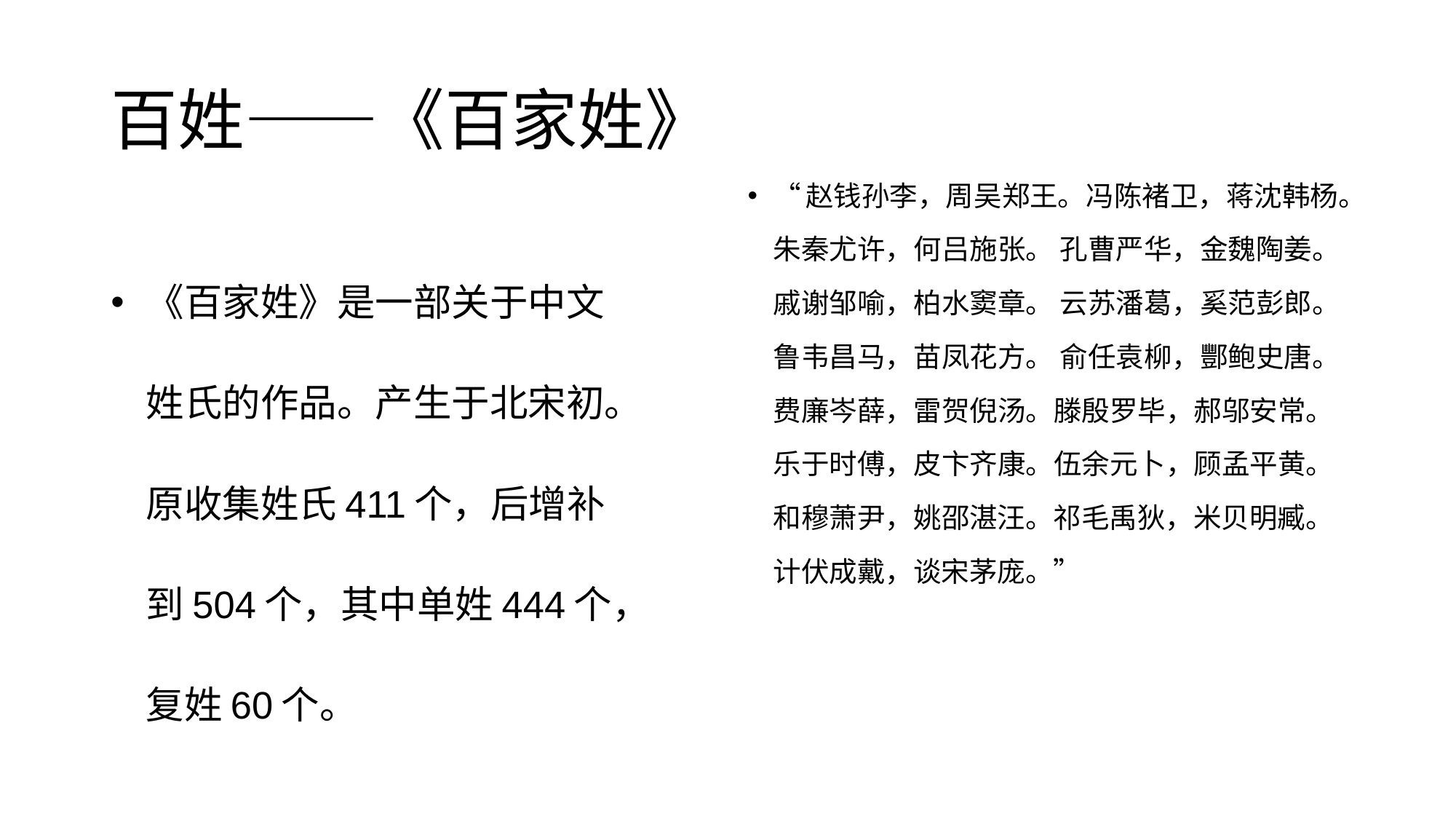

# 百姓——《百家姓》
“赵钱孙李，周吴郑王。冯陈褚卫，蒋沈韩杨。
朱秦尤许，何吕施张。 孔曹严华，金魏陶姜。
戚谢邹喻，柏水窦章。 云苏潘葛，奚范彭郎。
鲁韦昌马，苗凤花方。 俞任袁柳，酆鲍史唐。
费廉岑薛，雷贺倪汤。滕殷罗毕，郝邬安常。
乐于时傅，皮卞齐康。伍余元卜，顾孟平黄。
和穆萧尹，姚邵湛汪。祁毛禹狄，米贝明臧。
计伏成戴，谈宋茅庞。”
《百家姓》是一部关于中文姓氏的作品。产生于北宋初。原收集姓氏411个，后增补到504个，其中单姓444个，复姓60个。